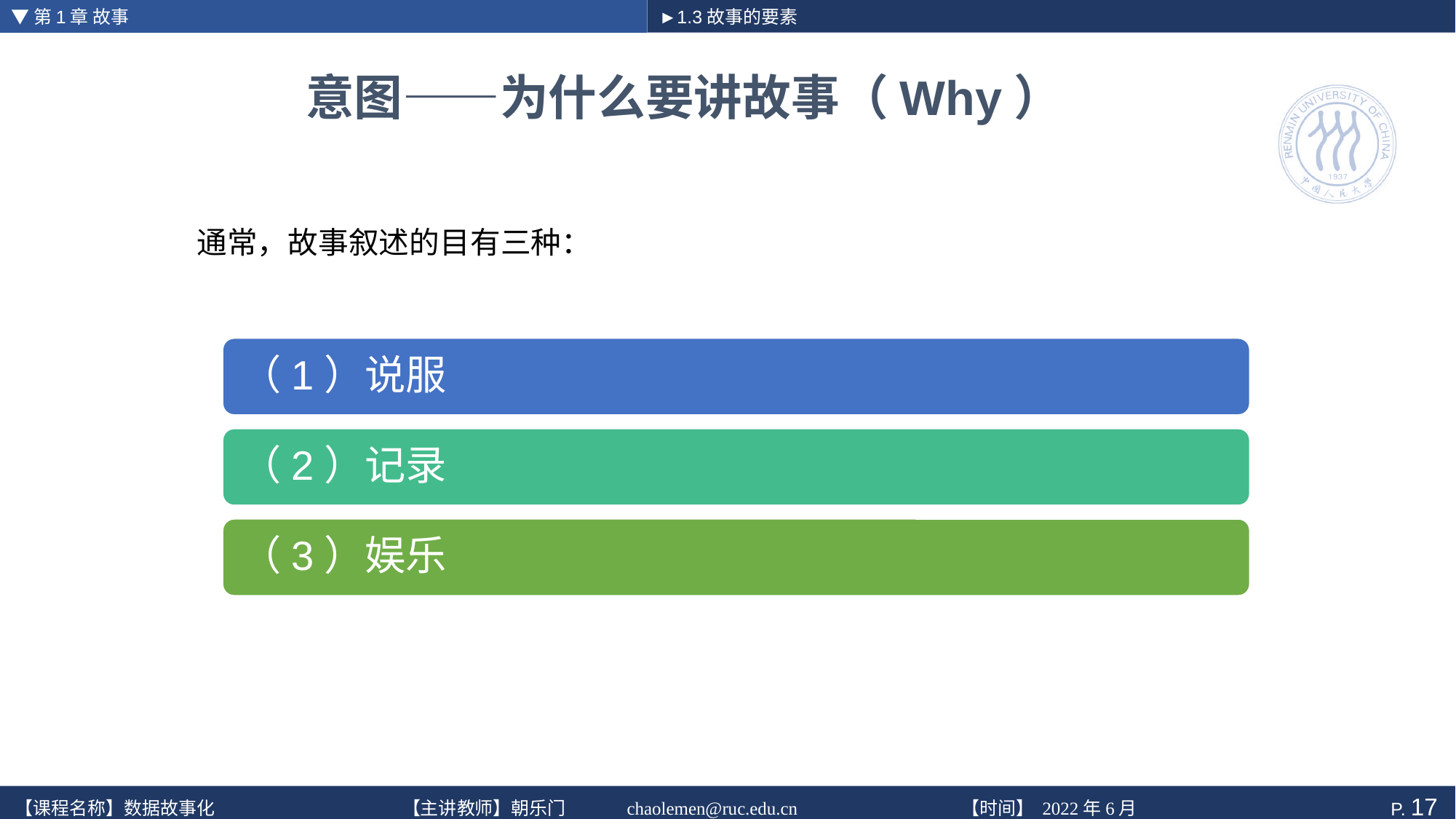

▼第1章 故事
►1.3故事的要素
# 意图——为什么要讲故事（Why）
通常，故事叙述的目有三种：
（1）说服
（2）记录
（3）娱乐